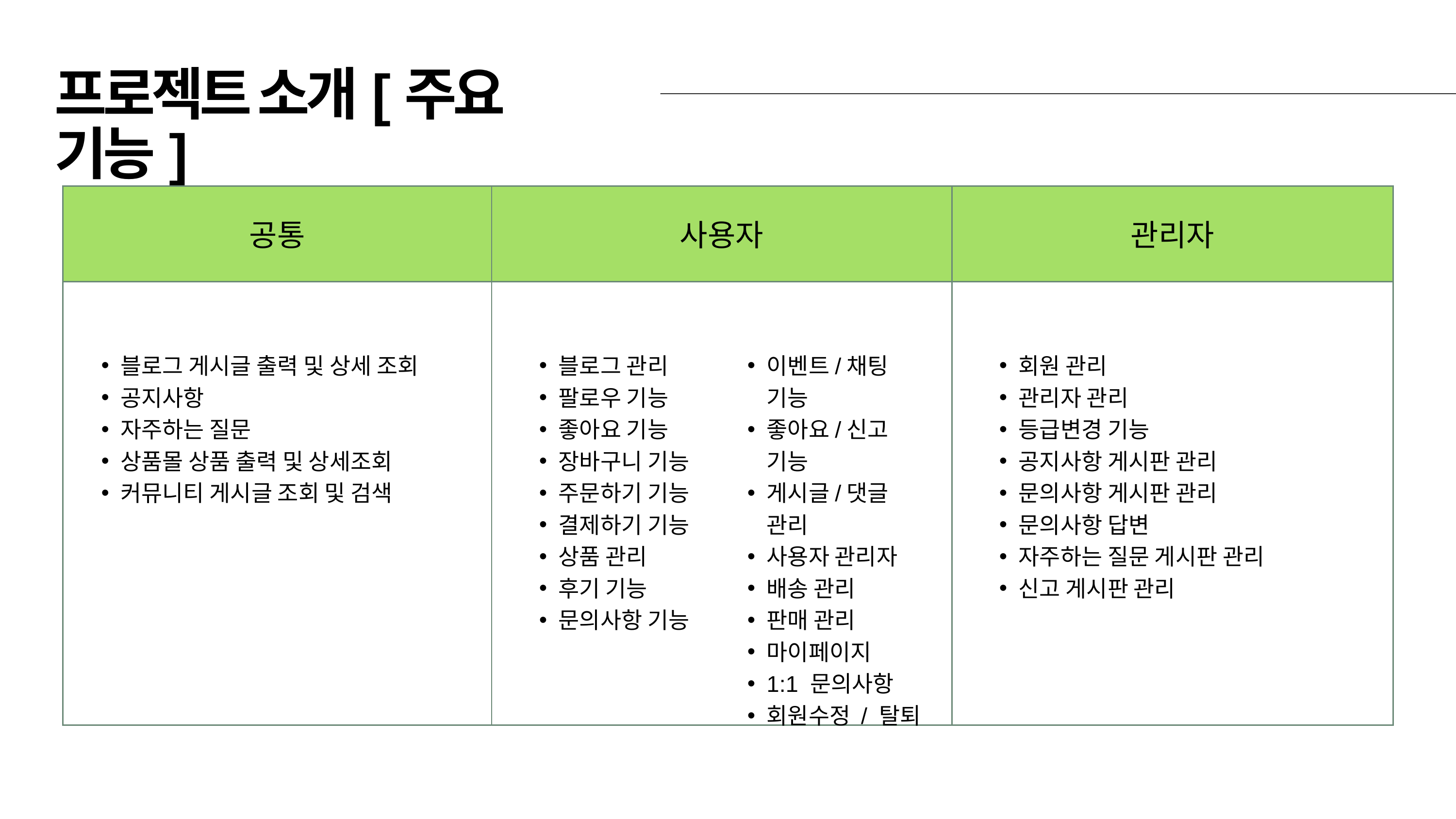

프로젝트 소개[주요 기능]

| 공통 | 사용자 | 관리자 |
| --- | --- | --- |
|  |  |  |
블로그 게시글 출력 및 상세 조회
공지사항
자주하는 질문
상품몰 상품 출력 및 상세조회
커뮤니티 게시글 조회 및 검색

블로그 관리
팔로우 기능
좋아요 기능
장바구니 기능
주문하기 기능
결제하기 기능
상품 관리
후기 기능
문의사항 기능

이벤트/채팅 기능
좋아요/신고 기능
게시글/댓글 관리
사용자 관리자
배송 관리
판매 관리
마이페이지
1:1 문의사항
회원수정 / 탈퇴

회원 관리
관리자 관리
등급변경 기능
공지사항 게시판 관리
문의사항 게시판 관리
문의사항 답변
자주하는 질문 게시판 관리
신고 게시판 관리